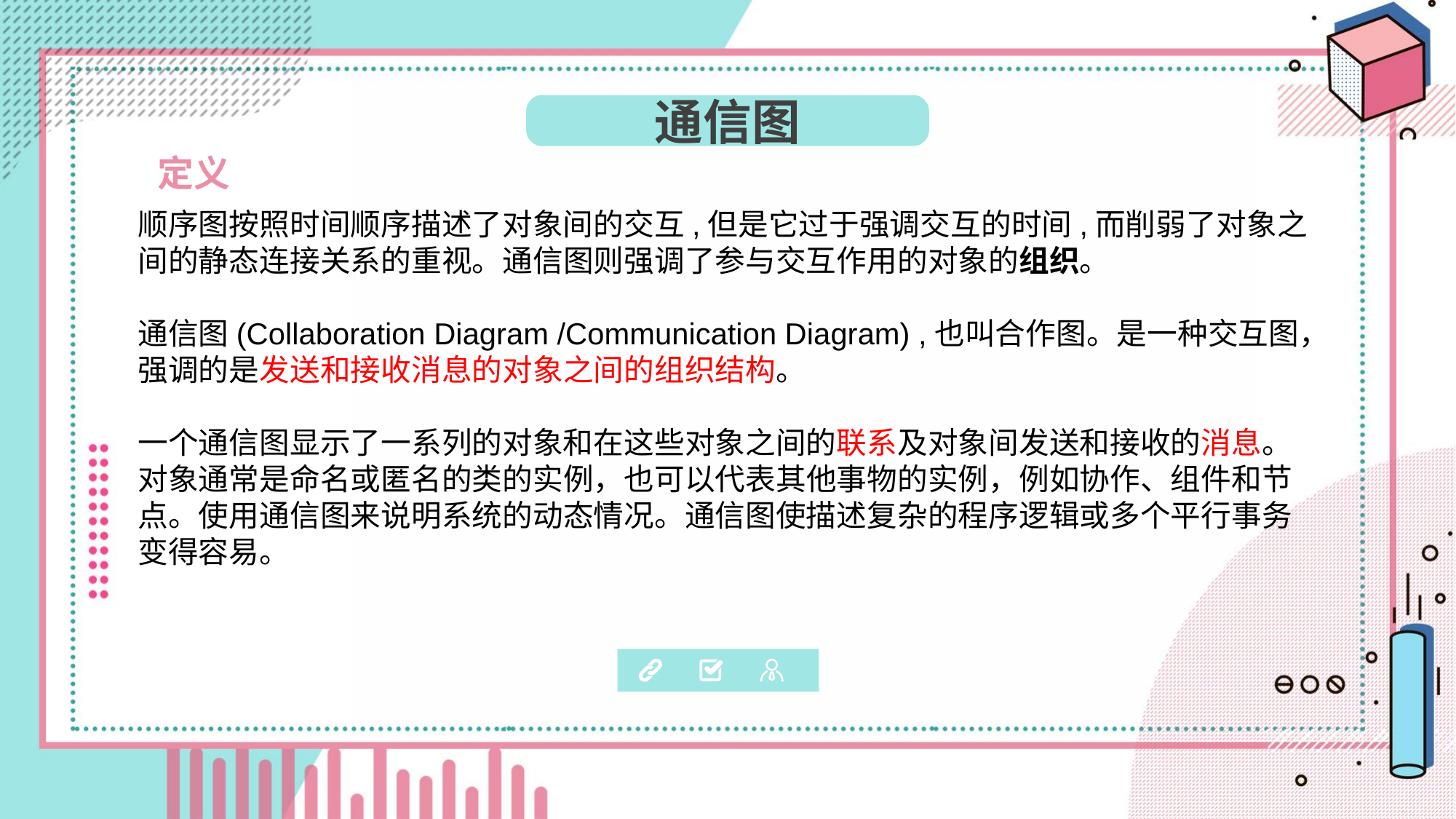

通信图
 定义
顺序图按照时间顺序描述了对象间的交互,但是它过于强调交互的时间,而削弱了对象之间的静态连接关系的重视。通信图则强调了参与交互作用的对象的组织。

通信图(Collaboration Diagram /Communication Diagram) ,也叫合作图。是一种交互图，强调的是发送和接收消息的对象之间的组织结构。

一个通信图显示了一系列的对象和在这些对象之间的联系及对象间发送和接收的消息。对象通常是命名或匿名的类的实例，也可以代表其他事物的实例，例如协作、组件和节点。使用通信图来说明系统的动态情况。通信图使描述复杂的程序逻辑或多个平行事务变得容易。